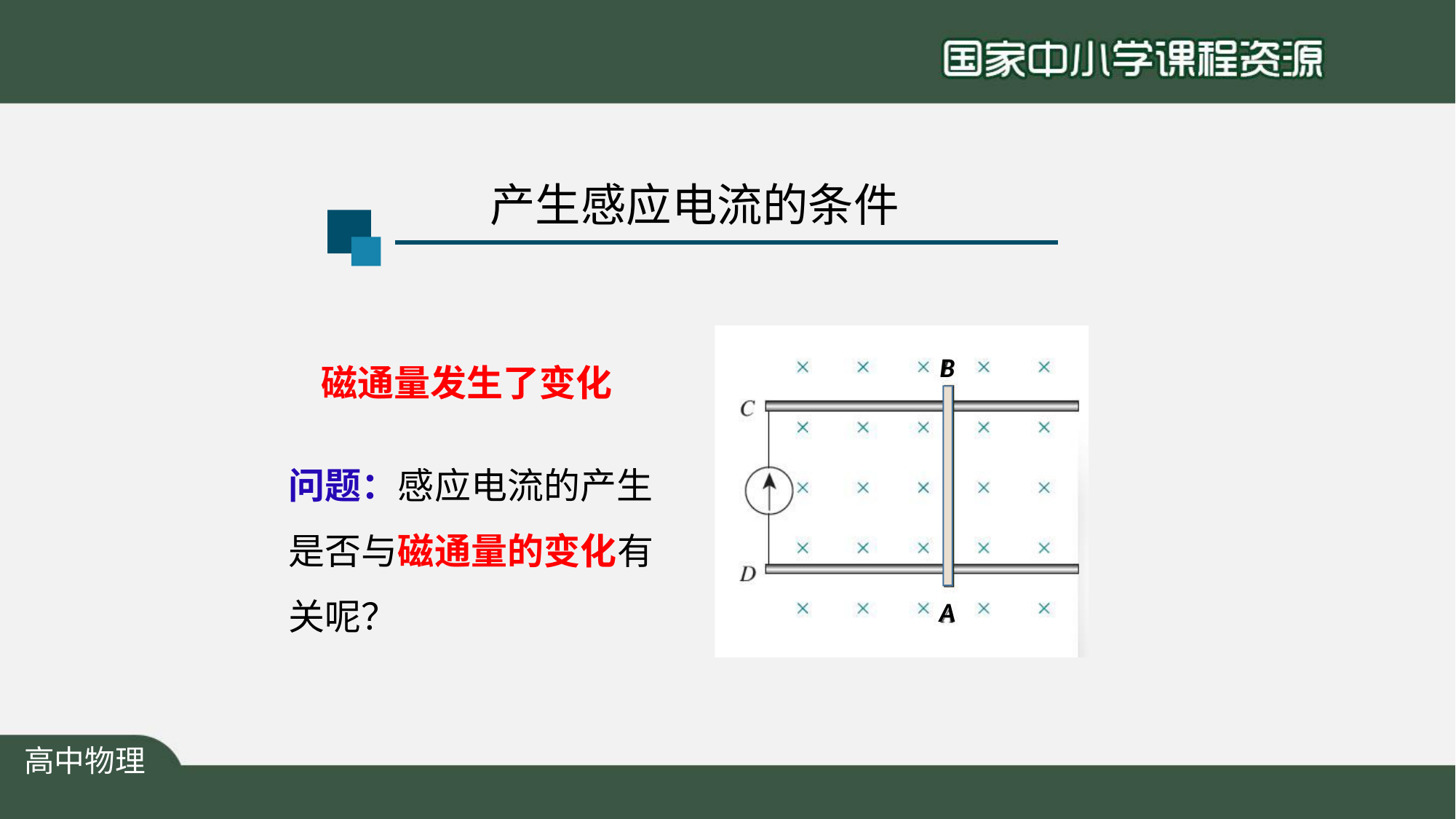

# 产生感应电流的条件

B
磁通量发生了变化

问题：感应电流的产生 是否与磁通量的变化有 关呢？
A
高中物理